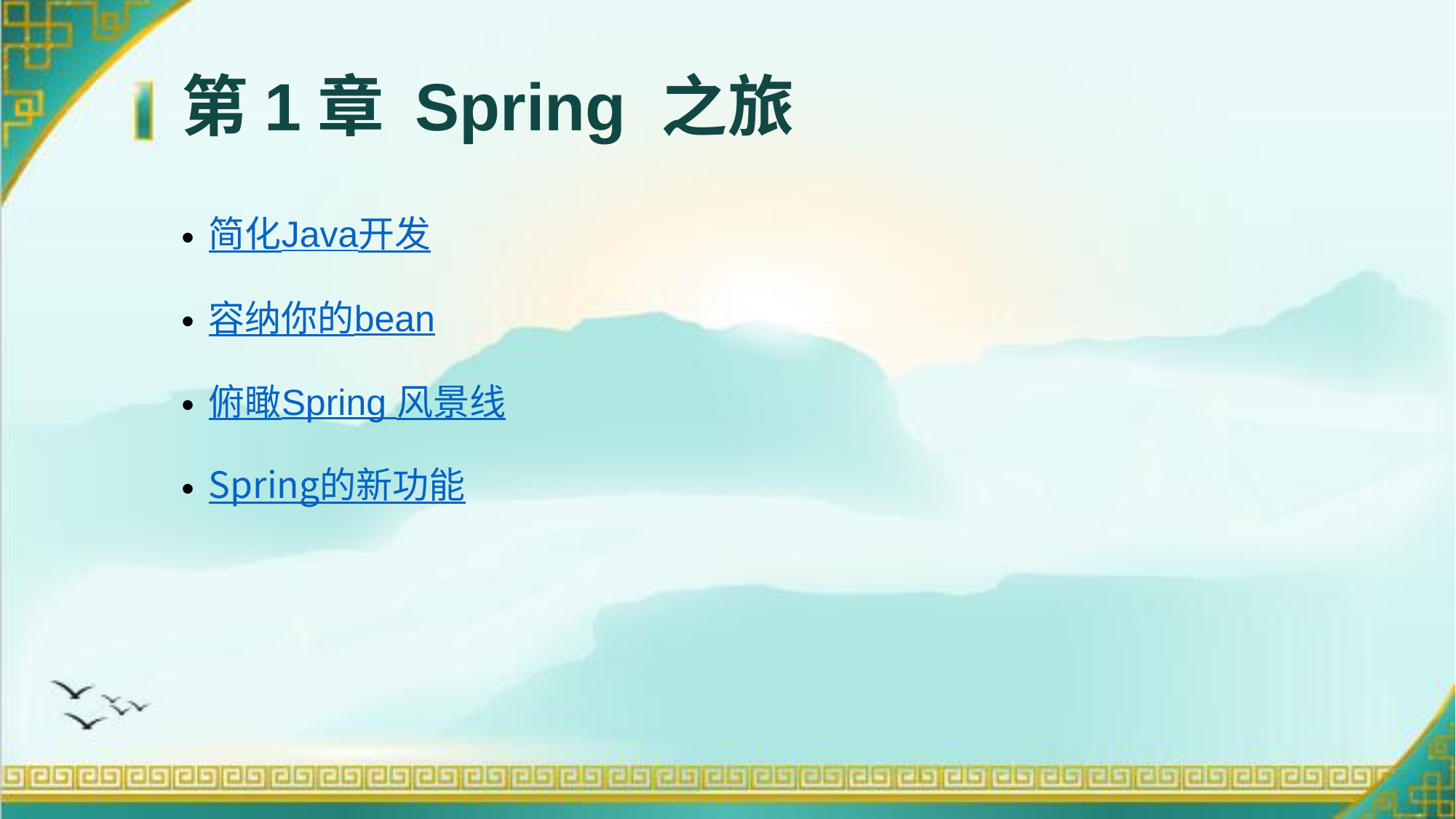

# 第1章 Spring 之旅
简化Java开发
容纳你的bean
俯瞰Spring 风景线
Spring的新功能